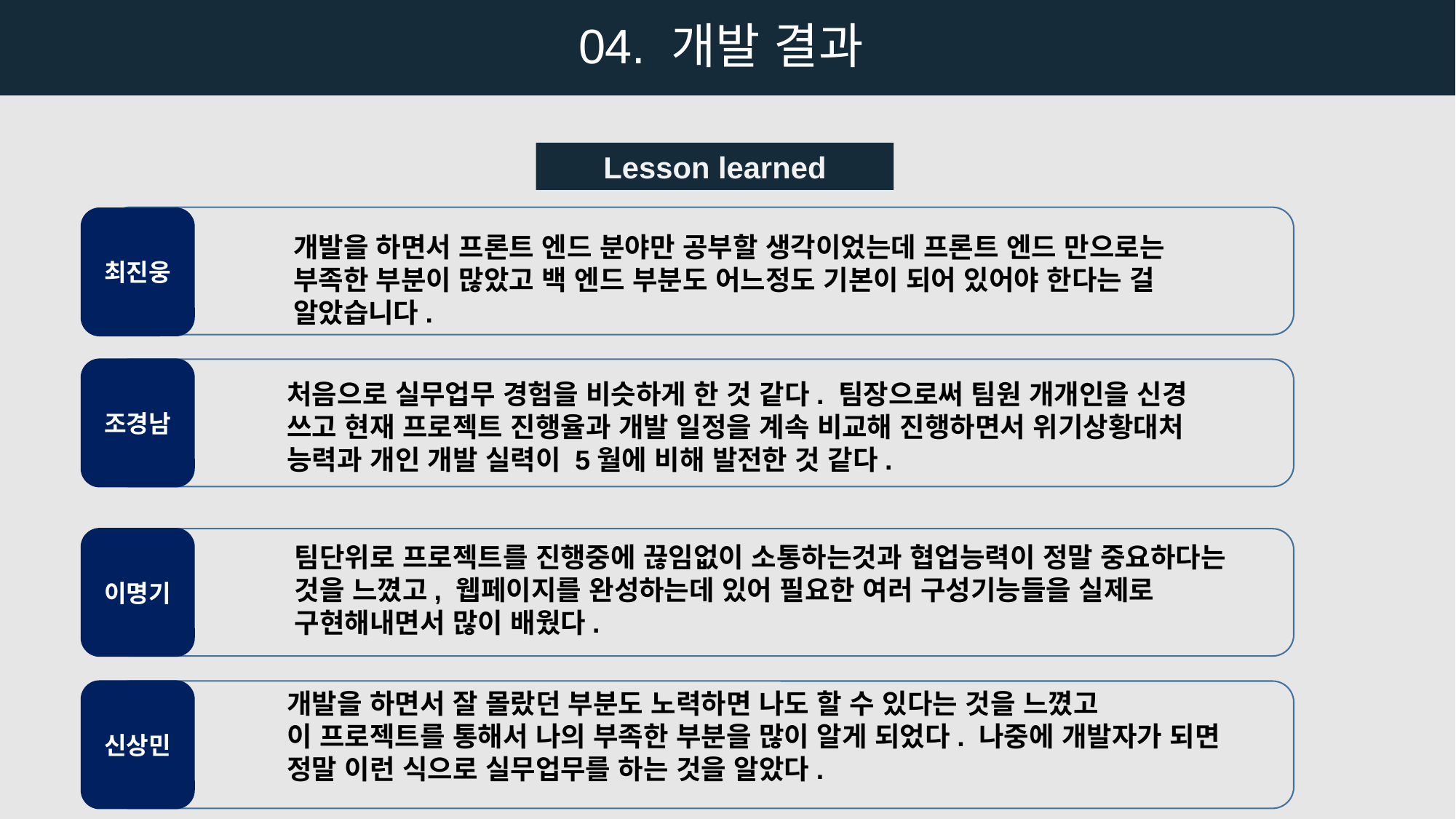

04. 개발 결과
Lesson learned

최진웅
개발을 하면서 프론트 엔드 분야만 공부할 생각이었는데 프론트 엔드 만으로는 부족한 부분이 많았고 백 엔드 부분도 어느정도 기본이 되어 있어야 한다는 걸 알았습니다.
조경남

처음으로 실무업무 경험을 비슷하게 한 것 같다. 팀장으로써 팀원 개개인을 신경 쓰고 현재 프로젝트 진행율과 개발 일정을 계속 비교해 진행하면서 위기상황대처 능력과 개인 개발 실력이 5월에 비해 발전한 것 같다.
이명기

팀단위로 프로젝트를 진행중에 끊임없이 소통하는것과 협업능력이 정말 중요하다는 것을 느꼈고, 웹페이지를 완성하는데 있어 필요한 여러 구성기능들을 실제로 구현해내면서 많이 배웠다.
신상민

개발을 하면서 잘 몰랐던 부분도 노력하면 나도 할 수 있다는 것을 느꼈고
이 프로젝트를 통해서 나의 부족한 부분을 많이 알게 되었다. 나중에 개발자가 되면 정말 이런 식으로 실무업무를 하는 것을 알았다.